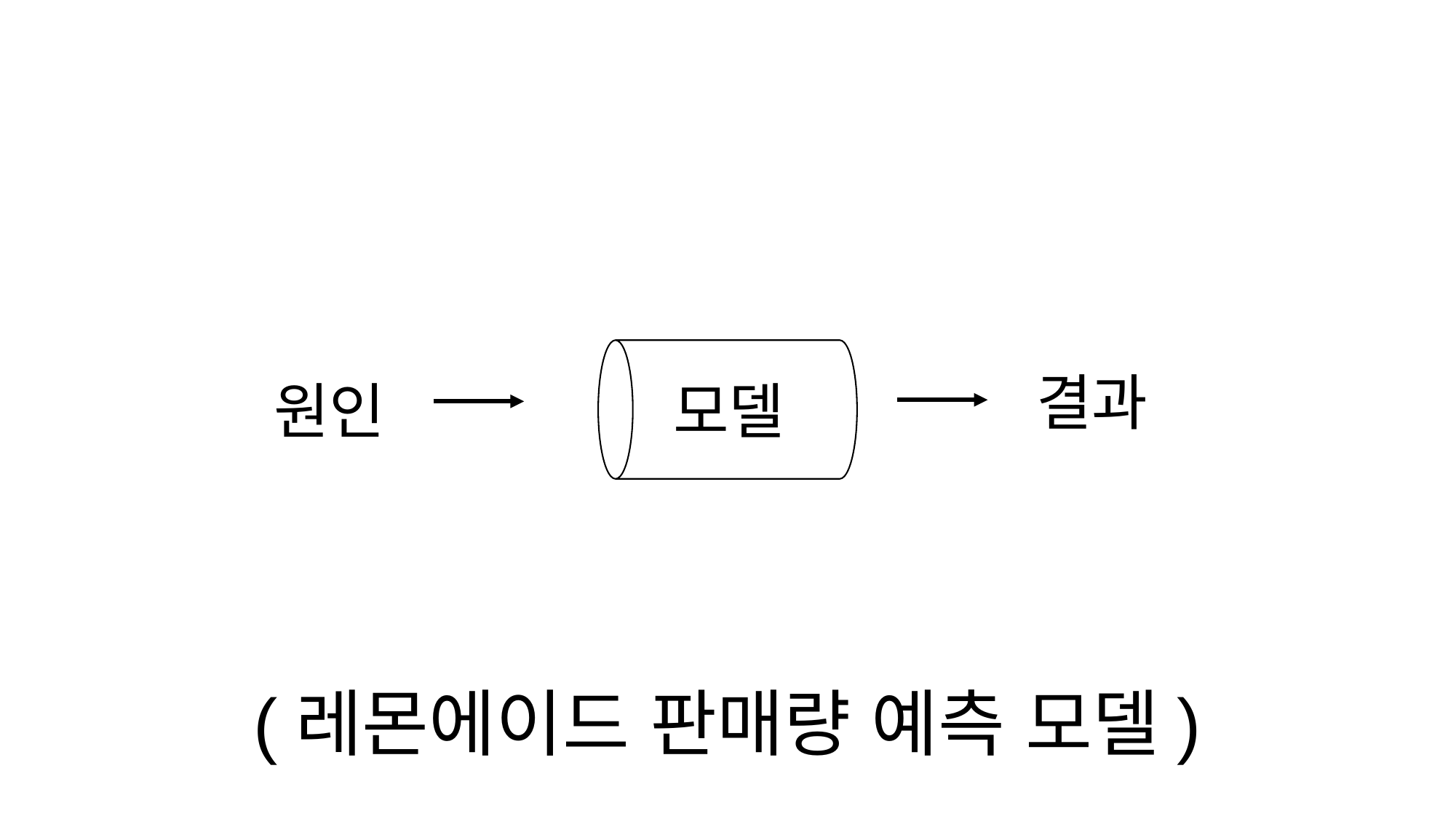

결과
원인
모델
(레몬에이드 판매량 예측 모델)